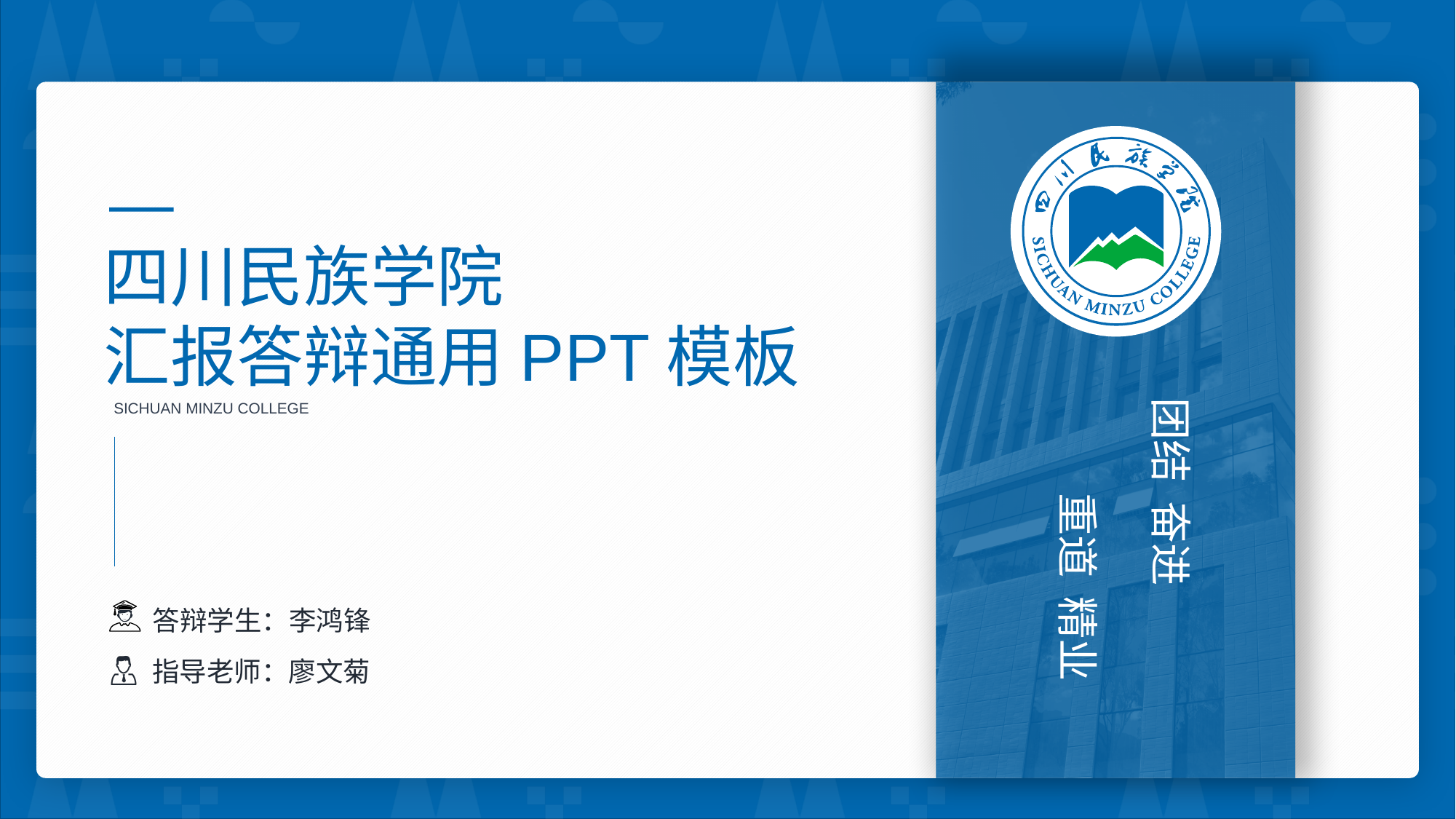

四川民族学院
汇报答辩通用PPT模板
SICHUAN MINZU COLLEGE
答辩学生：李鸿锋
指导老师：廖文菊